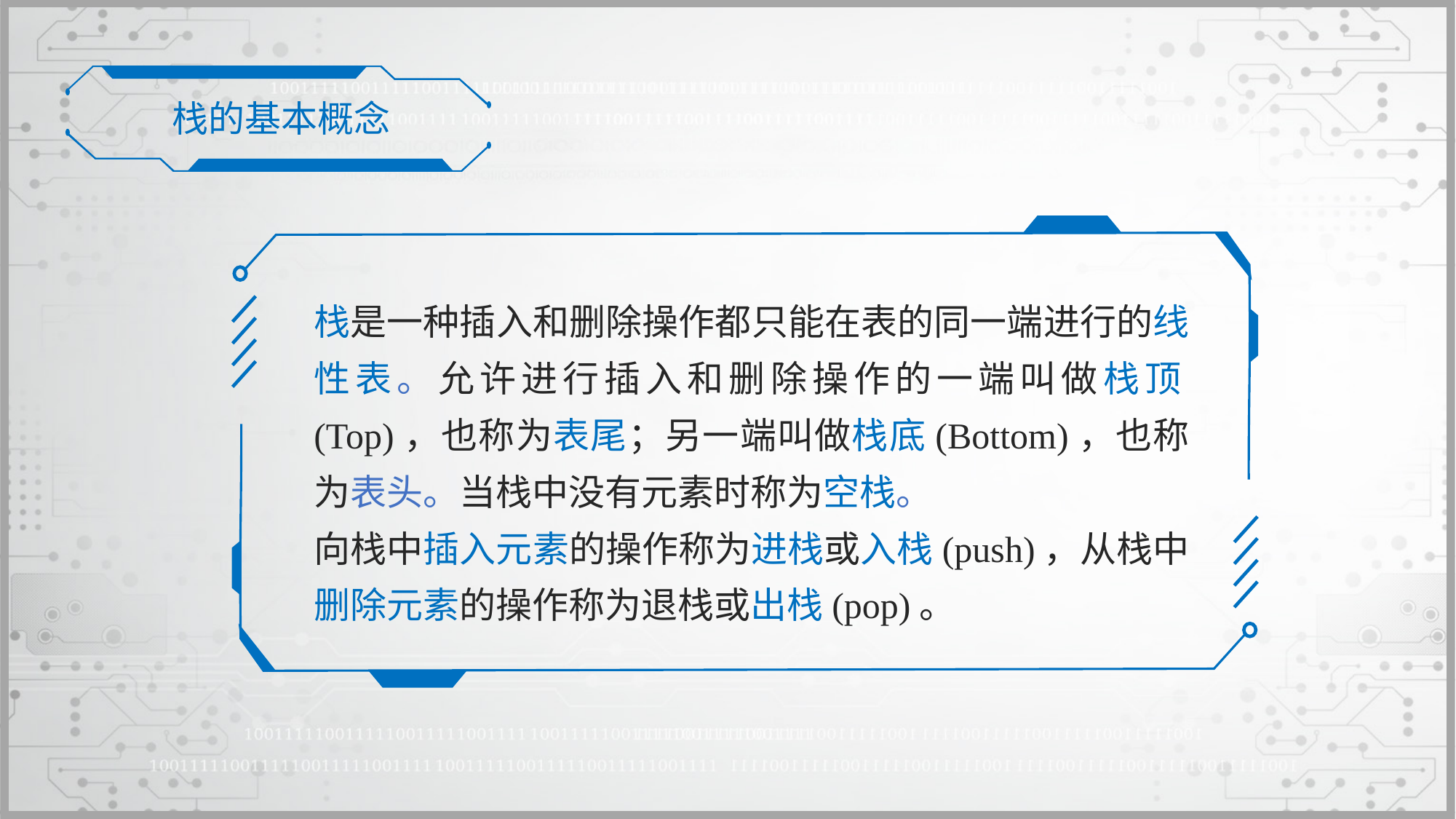

栈的基本概念

栈是一种插入和删除操作都只能在表的同一端进行的线性表。允许进行插入和删除操作的一端叫做栈顶(Top)，也称为表尾；另一端叫做栈底(Bottom)，也称为表头。当栈中没有元素时称为空栈。
向栈中插入元素的操作称为进栈或入栈(push)，从栈中删除元素的操作称为退栈或出栈(pop)。